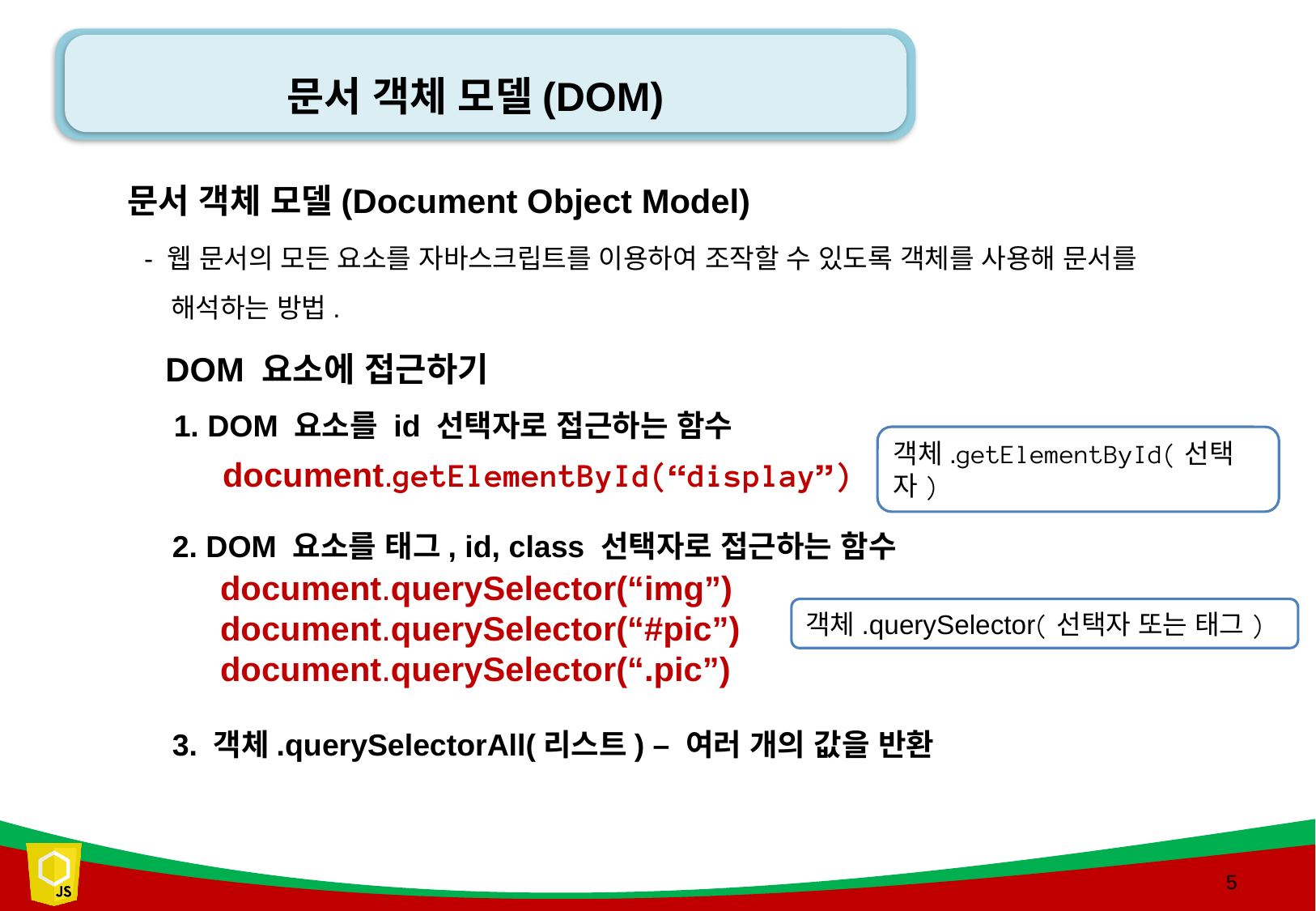

# 문서 객체 모델(DOM)
문서 객체 모델(Document Object Model)
  - 웹 문서의 모든 요소를 자바스크립트를 이용하여 조작할 수 있도록 객체를 사용해 문서를
     해석하는 방법.
DOM 요소에 접근하기
 1. DOM 요소를 id 선택자로 접근하는 함수
 document.getElementById(“display”)
객체.getElementById(선택자)
2. DOM 요소를 태그, id, class 선택자로 접근하는 함수
document.querySelector(“img”)
document.querySelector(“#pic”)
document.querySelector(“.pic”)
객체.querySelector(선택자 또는 태그)
3. 객체.querySelectorAll(리스트) – 여러 개의 값을 반환
5